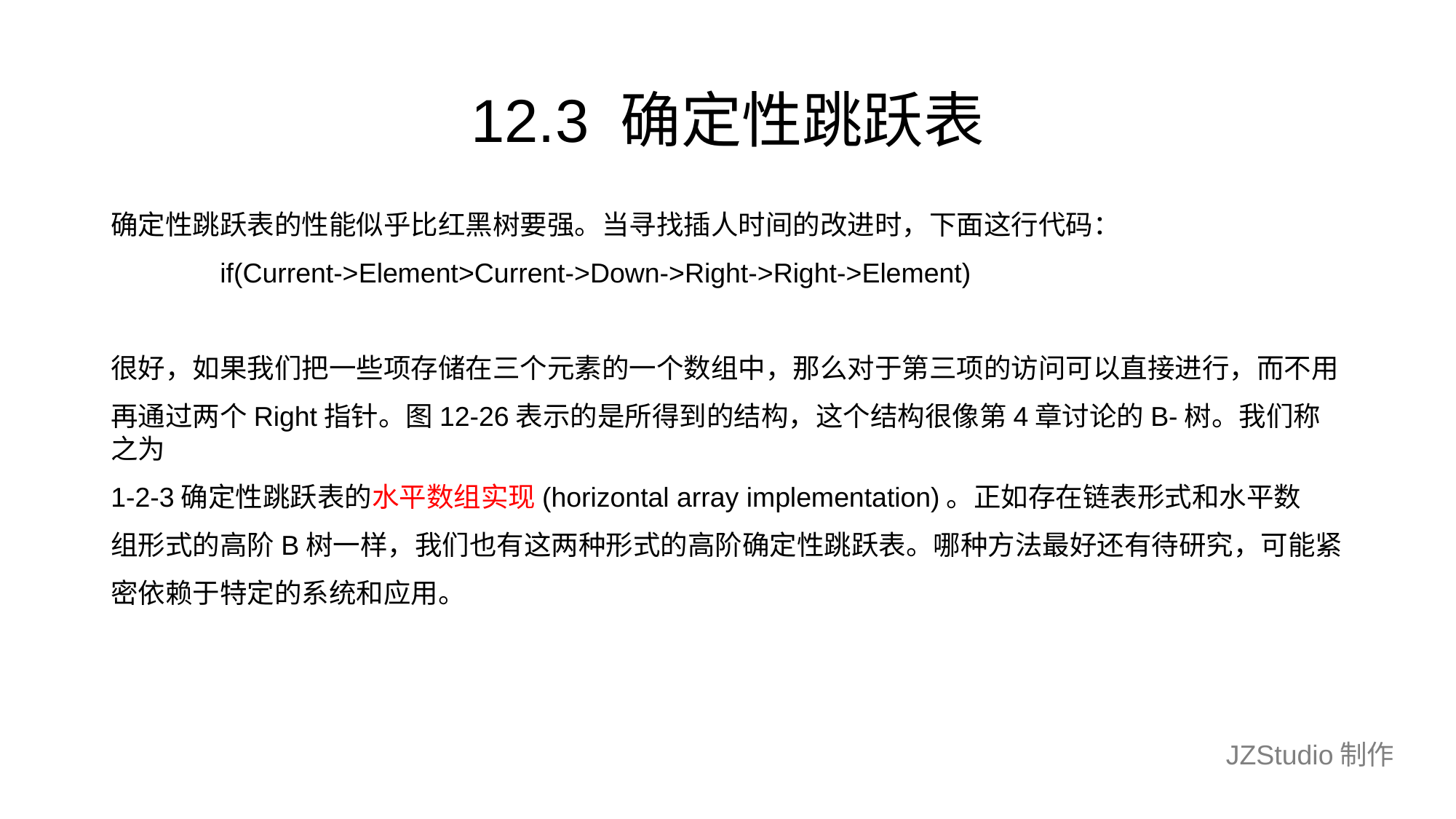

# 12.3 确定性跳跃表
确定性跳跃表的性能似乎比红黑树要强。当寻找插人时间的改进时，下面这行代码：
	if(Current->Element>Current->Down->Right->Right->Element)

很好，如果我们把一些项存储在三个元素的一个数组中，那么对于第三项的访问可以直接进行，而不用
再通过两个Right指针。图12-26表示的是所得到的结构，这个结构很像第4章讨论的B-树。我们称之为
1-2-3确定性跳跃表的水平数组实现(horizontal array implementation)。正如存在链表形式和水平数
组形式的高阶B树一样，我们也有这两种形式的高阶确定性跳跃表。哪种方法最好还有待研究，可能紧
密依赖于特定的系统和应用。